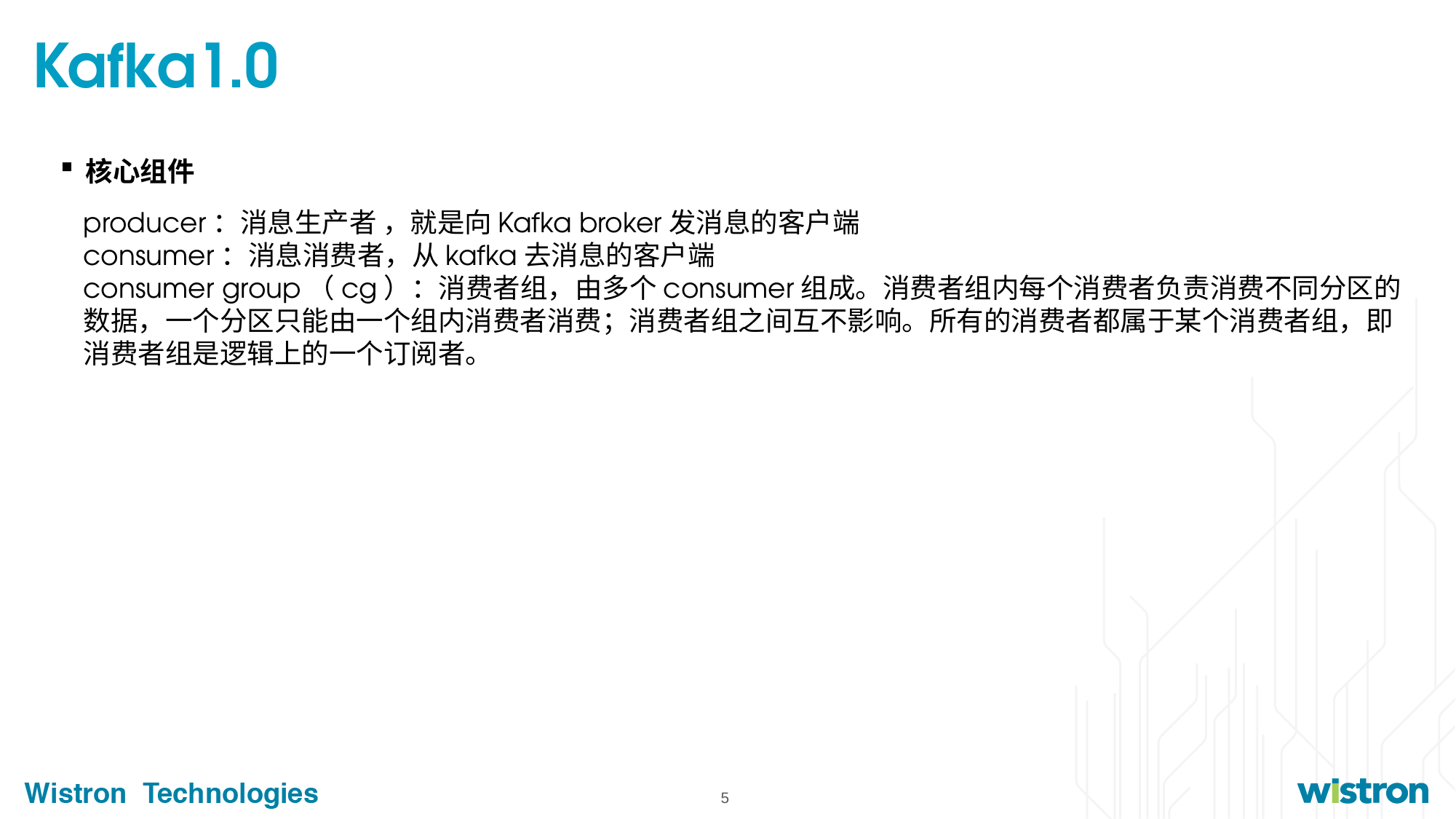

# Kafka1.0
核心组件
producer：消息生产者 ，就是向Kafka broker发消息的客户端
consumer：消息消费者，从kafka去消息的客户端
consumer group（cg）：消费者组，由多个consumer组成。消费者组内每个消费者负责消费不同分区的数据，一个分区只能由一个组内消费者消费；消费者组之间互不影响。所有的消费者都属于某个消费者组，即消费者组是逻辑上的一个订阅者。
5